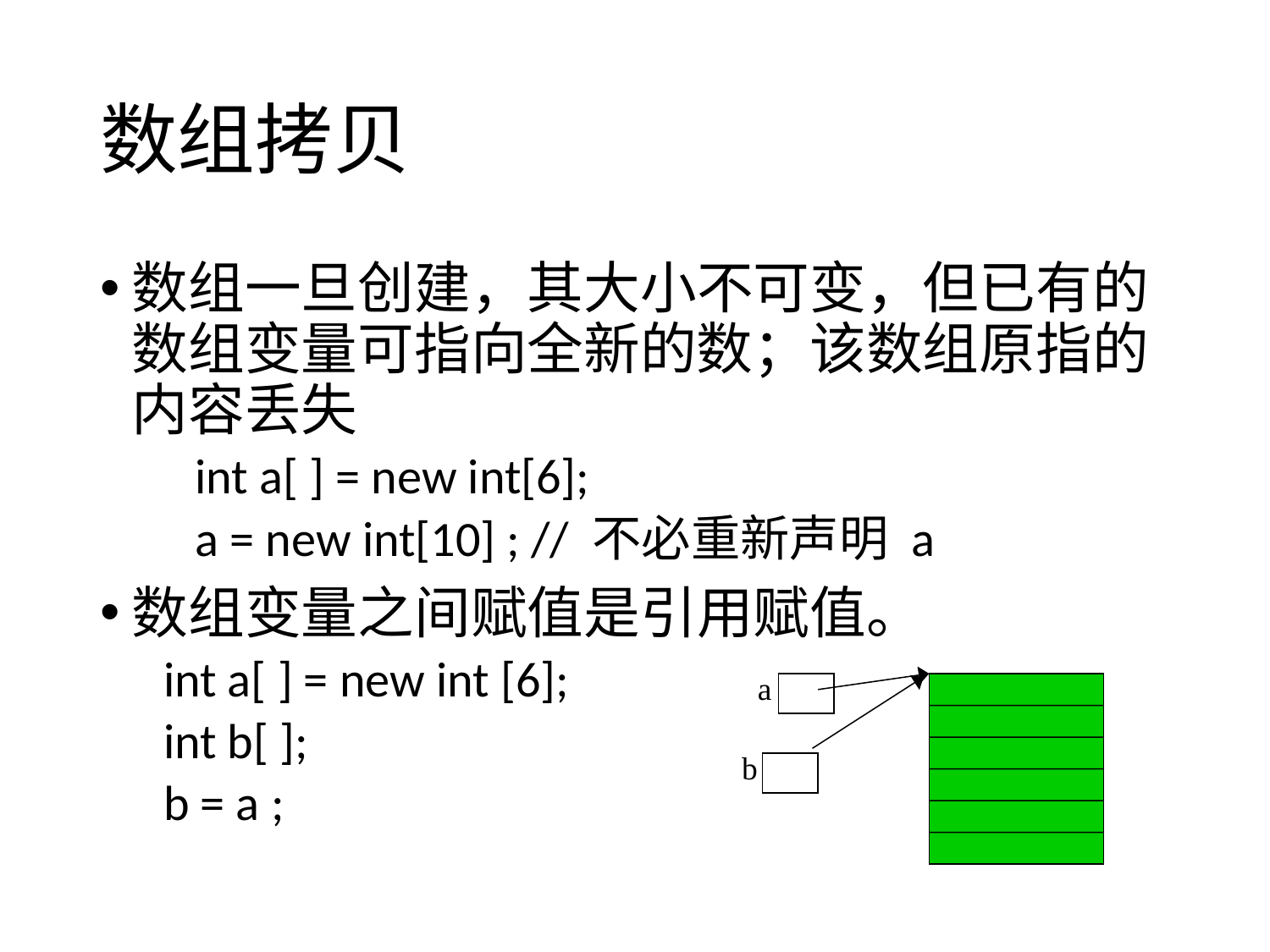

# 数组拷贝
数组一旦创建，其大小不可变，但已有的数组变量可指向全新的数；该数组原指的内容丢失
	int a[ ] = new int[6];
	a = new int[10] ; // 不必重新声明 a
数组变量之间赋值是引用赋值。
int a[ ] = new int [6];
int b[ ];
b = a ;

a

b